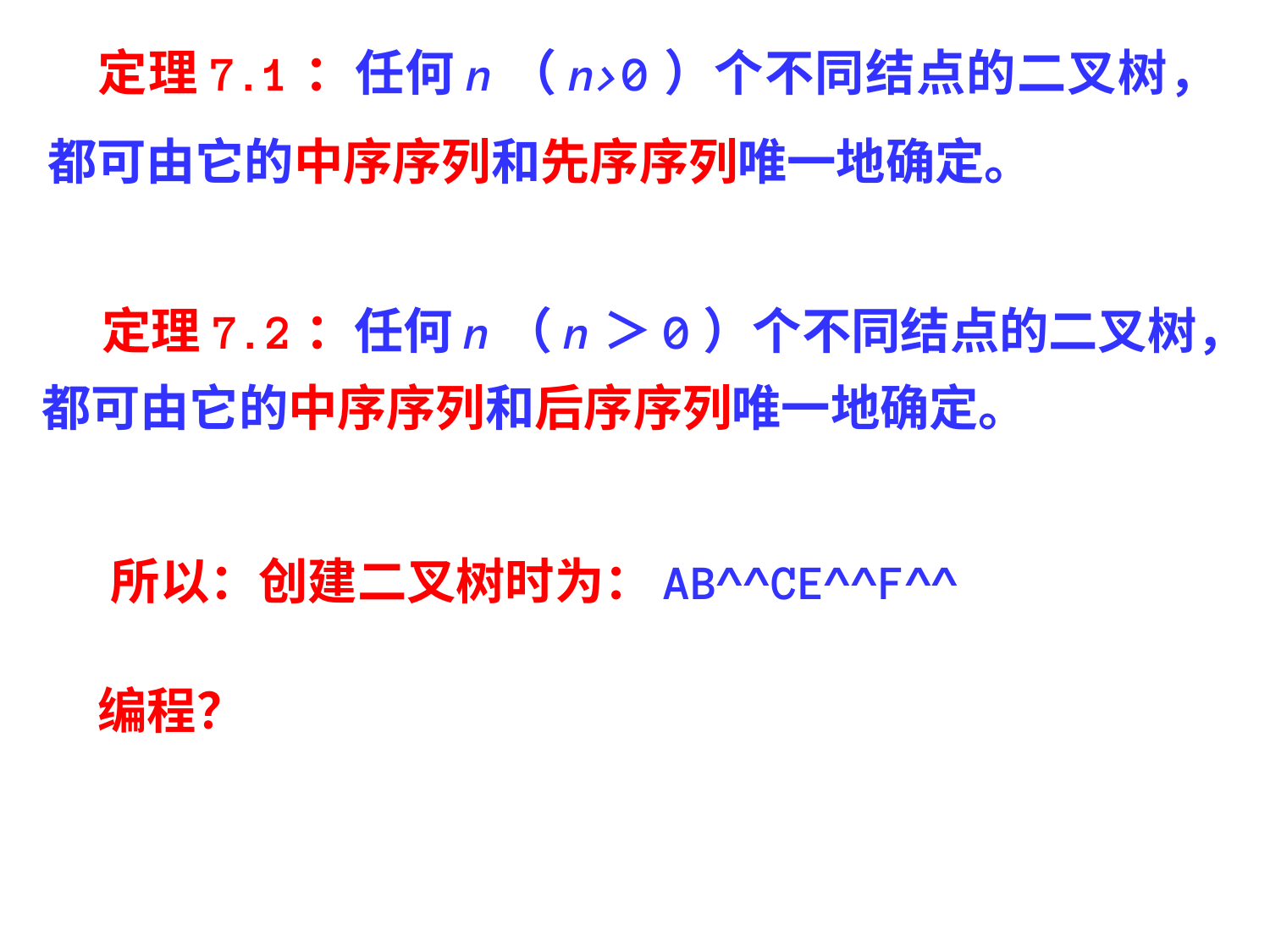

定理7.1：任何n（n>0）个不同结点的二叉树，都可由它的中序序列和先序序列唯一地确定。
　 定理7.2：任何n（n＞0）个不同结点的二叉树，都可由它的中序序列和后序序列唯一地确定。
　所以：创建二叉树时为：AB^^CE^^F^^

　 编程？